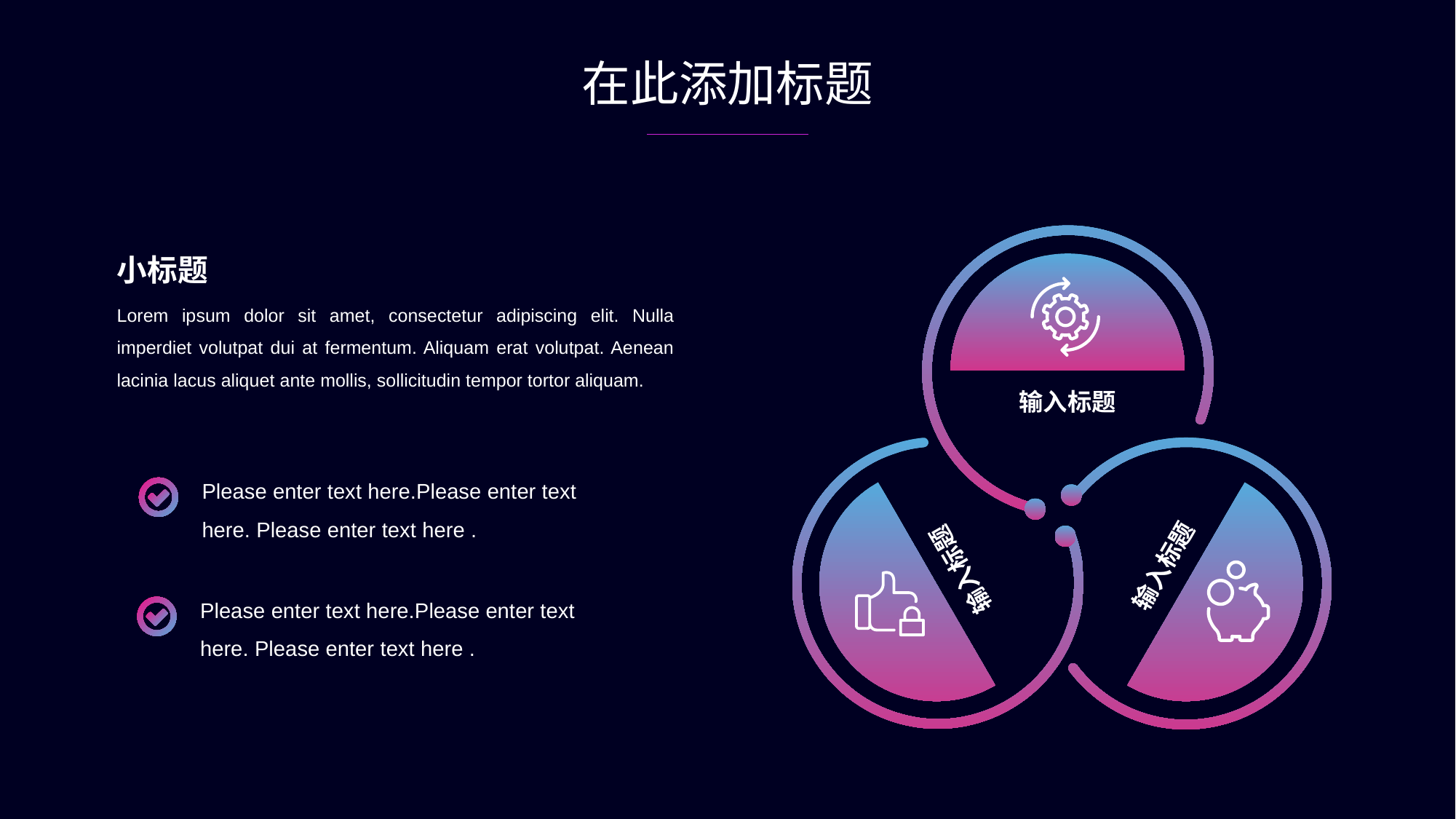

在此添加标题

输入标题

输入标题
输入标题

小标题
Lorem ipsum dolor sit amet, consectetur adipiscing elit. Nulla imperdiet volutpat dui at fermentum. Aliquam erat volutpat. Aenean lacinia lacus aliquet ante mollis, sollicitudin tempor tortor aliquam.
Please enter text here.Please enter text here. Please enter text here .

Please enter text here.Please enter text here. Please enter text here .